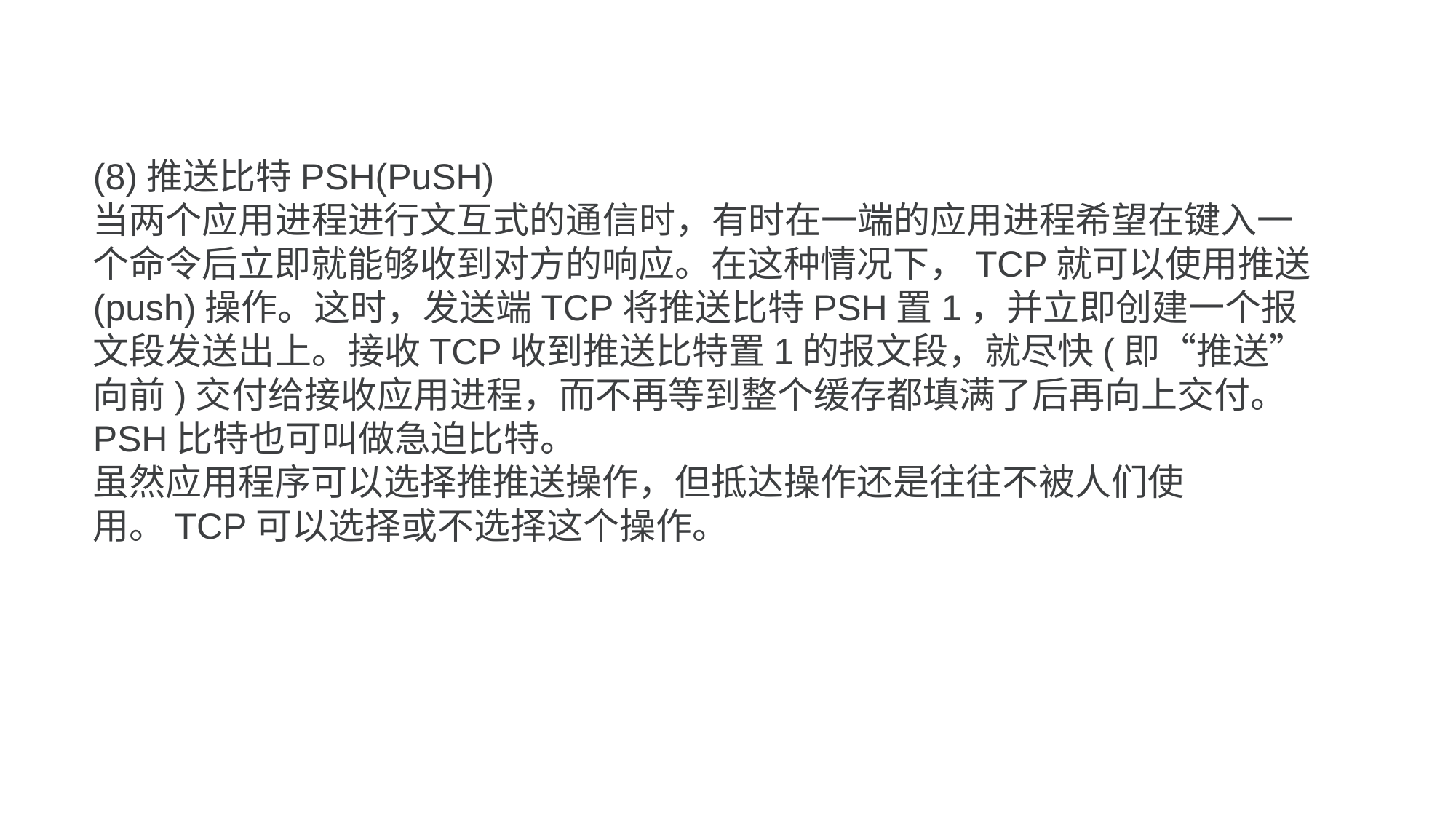

(8)推送比特PSH(PuSH)
当两个应用进程进行文互式的通信时，有时在一端的应用进程希望在键入一个命令后立即就能够收到对方的响应。在这种情况下，TCP就可以使用推送(push)操作。这时，发送端TCP将推送比特PSH置1，并立即创建一个报文段发送出上。接收TCP收到推送比特置1的报文段，就尽快(即“推送”向前)交付给接收应用进程，而不再等到整个缓存都填满了后再向上交付。PSH比特也可叫做急迫比特。
虽然应用程序可以选择推推送操作，但抵达操作还是往往不被人们使用。TCP可以选择或不选择这个操作。